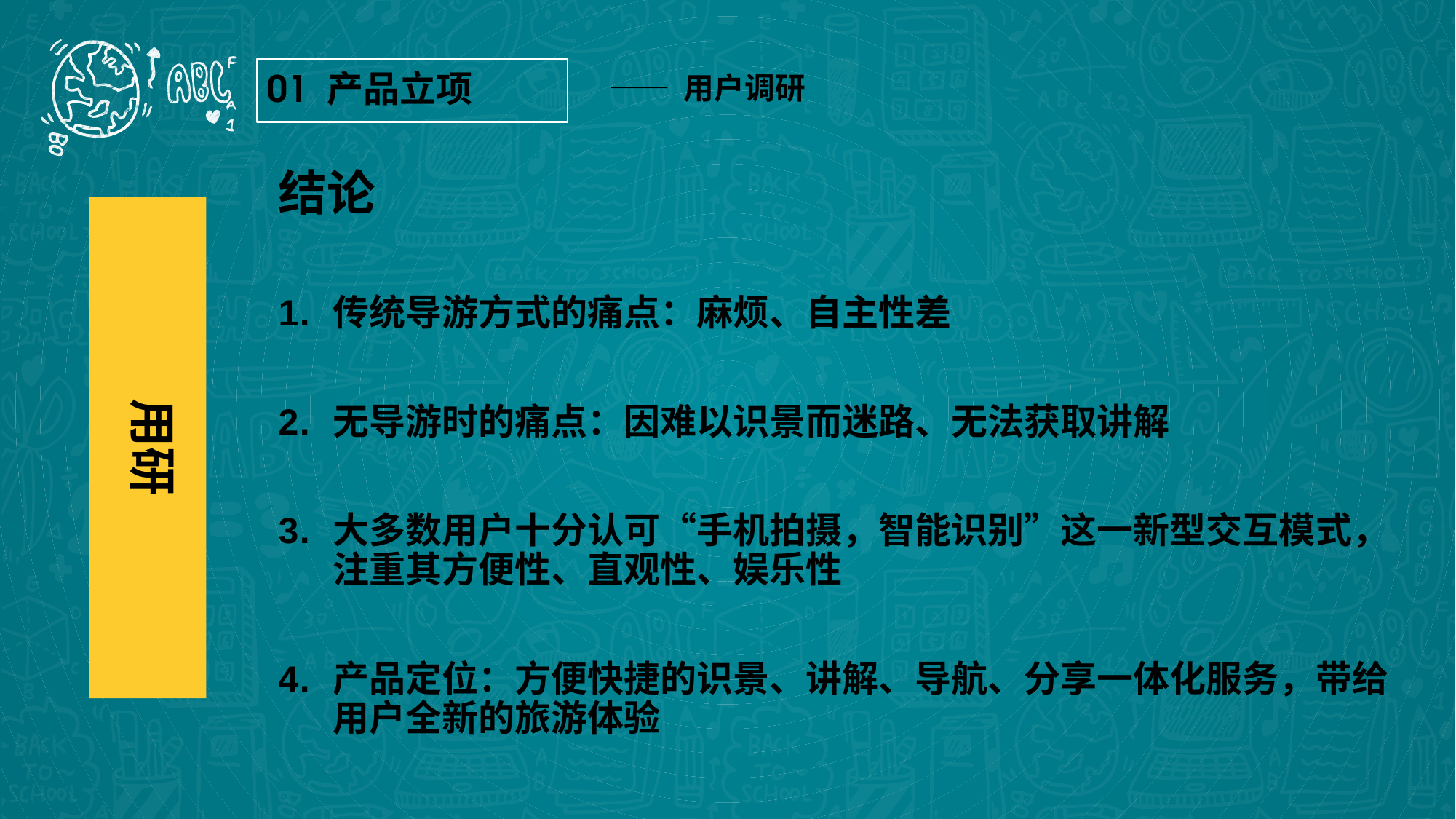

—— 用户调研
01 产品立项

结论

传统导游方式的痛点：麻烦、自主性差

无导游时的痛点：因难以识景而迷路、无法获取讲解

大多数用户十分认可“手机拍摄，智能识别”这一新型交互模式，注重其方便性、直观性、娱乐性

产品定位：方便快捷的识景、讲解、导航、分享一体化服务，带给用户全新的旅游体验

用研